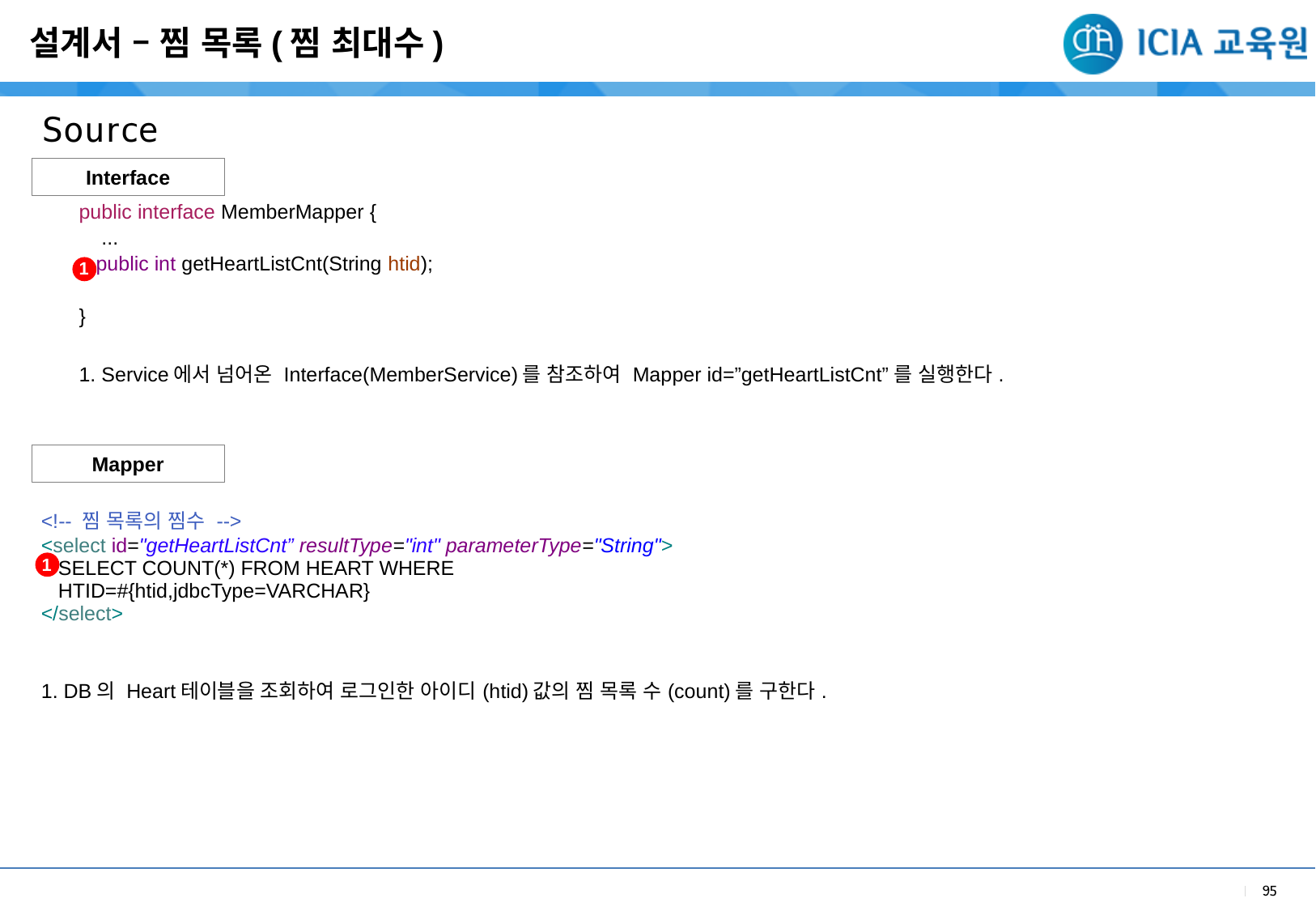

설계서 – 찜 목록(찜 최대수)
Source
Interface
| public interface MemberMapper { ... public int getHeartListCnt(String htid); } |
| --- |
| 1. Service에서 넘어온 Interface(MemberService)를 참조하여 Mapper id=”getHeartListCnt”를 실행한다. |
1

Mapper
| <!-- 찜 목록의 찜수 --> <select id="getHeartListCnt” resultType="int" parameterType="String"> SELECT COUNT(\*) FROM HEART WHERE HTID=#{htid,jdbcType=VARCHAR} </select> |
| --- |
| 1. DB의 Heart테이블을 조회하여 로그인한 아이디(htid)값의 찜 목록 수(count)를 구한다. |
1